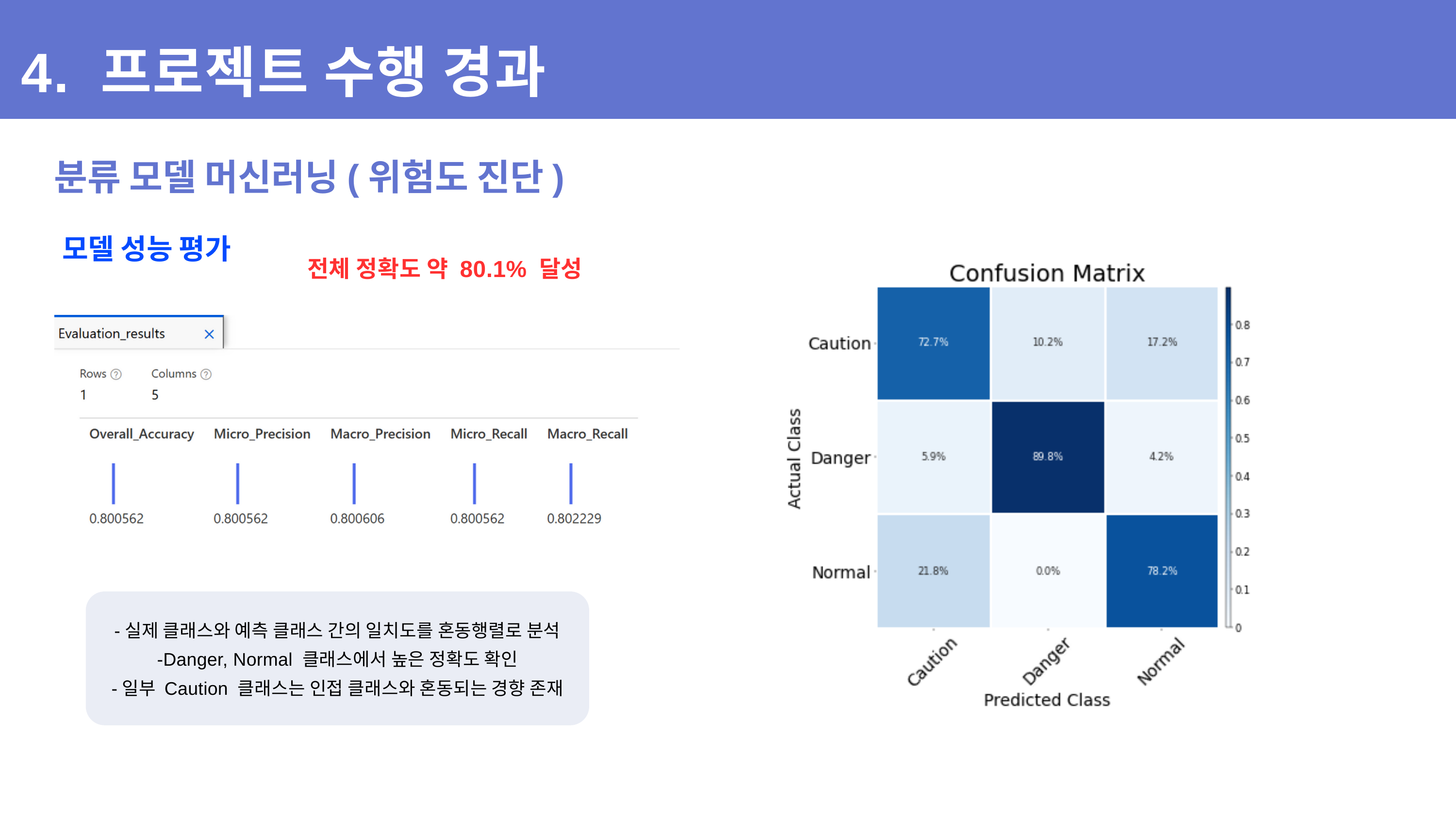

4. 프로젝트 수행 경과
분류 모델 머신러닝(위험도 진단)
모델 성능 평가
전체 정확도 약 80.1% 달성

-실제 클래스와 예측 클래스 간의 일치도를 혼동행렬로 분석
-Danger, Normal 클래스에서 높은 정확도 확인
-일부 Caution 클래스는 인접 클래스와 혼동되는 경향 존재